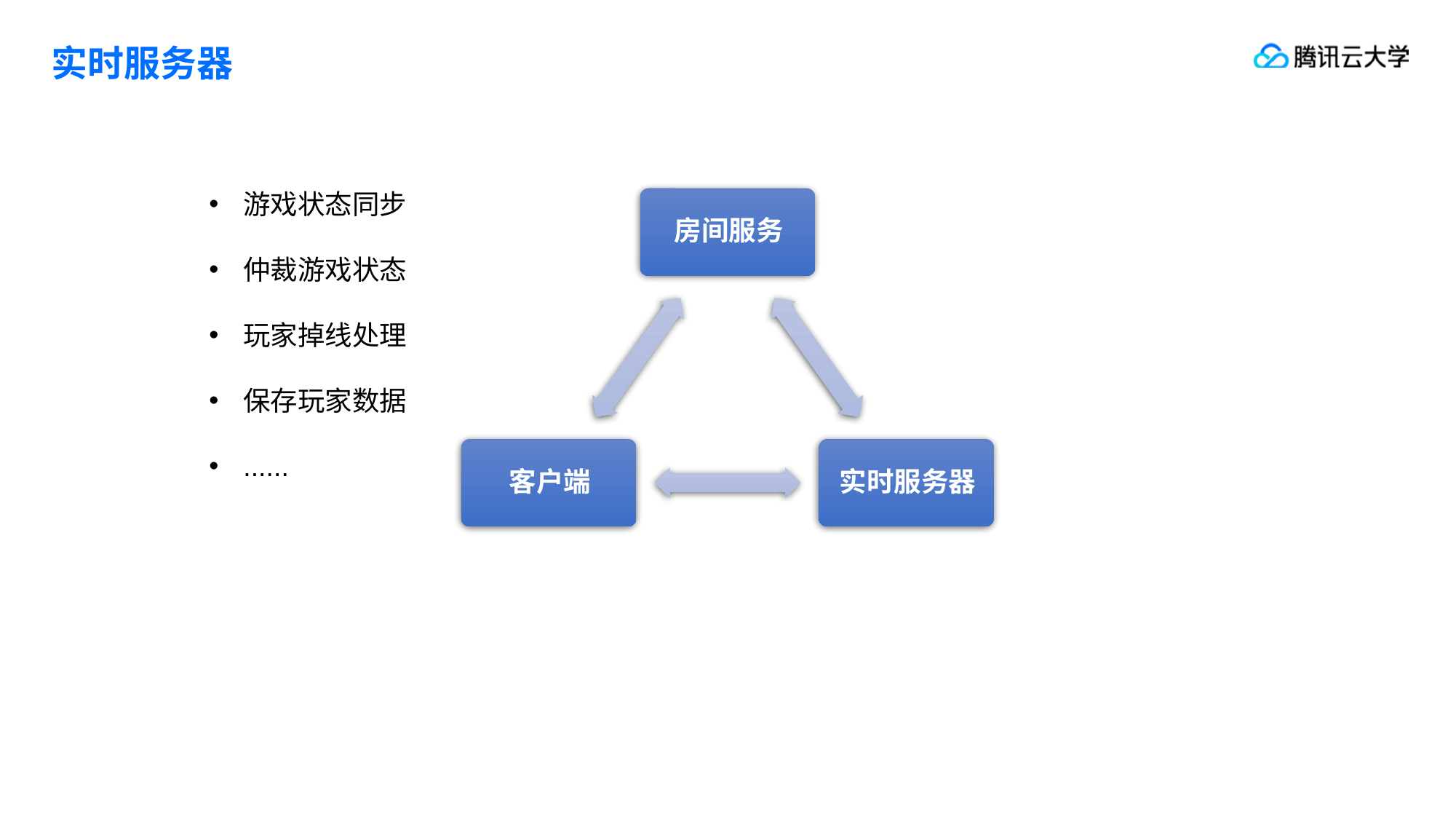

# 实时服务器

游戏状态同步

仲裁游戏状态

玩家掉线处理

保存玩家数据

......
房间服务

实时服务器

客户端